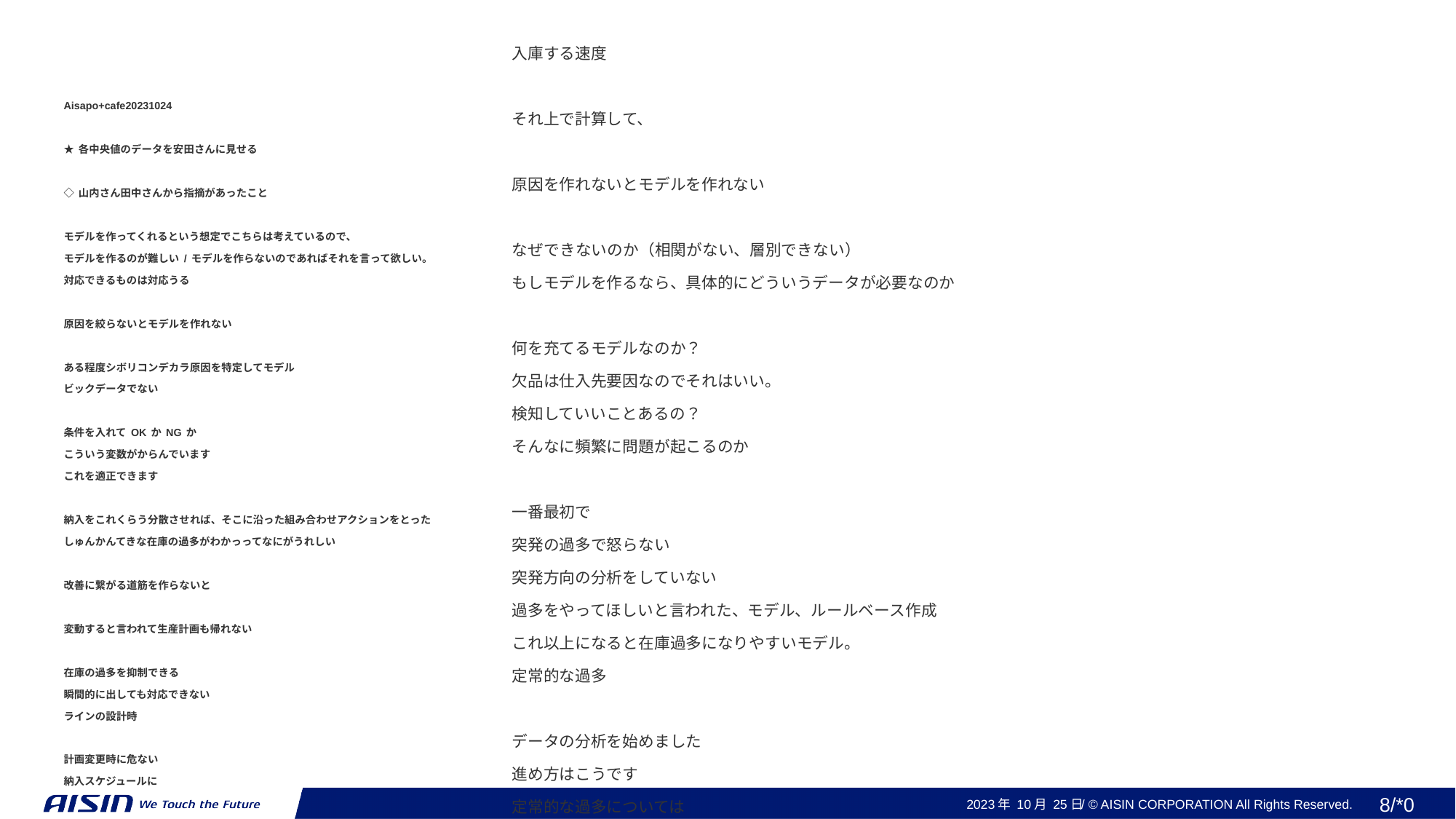

納入時間、生産数が分かれば、どこにどれくらい集中できるか
理想曲線
どれくらい集中すると在庫過多になるか

昼に集中するから、交代時間にい繋がるから。

入庫する速度

それ上で計算して、

原因を作れないとモデルを作れない

なぜできないのか（相関がない、層別できない）
もしモデルを作るなら、具体的にどういうデータが必要なのか

何を充てるモデルなのか？
欠品は仕入先要因なのでそれはいい。
検知していいことあるの？
そんなに頻繁に問題が起こるのか

一番最初で
突発の過多で怒らない
突発方向の分析をしていない
過多をやってほしいと言われた、モデル、ルールベース作成
これ以上になると在庫過多になりやすいモデル。
定常的な過多

データの分析を始めました
進め方はこうです
定常的な過多については
中央値が0になる活動にしたいです
今の進め方は問題が多い検収入庫を見ています
ゴール設定を明確にしたいです。

開発、外も含めて分析したいです
何を
アウトプットが笹岡の成長

異常を検知したい

分析の結果をまず出して欲しい
仮説通りのか、事実ベースで伝えて欲しい
ここまでが限界ですを教えてほしい。
苦労していることが分からない。。決め打ちしてるように聞こえるからどこで悩んでいるか確認してほしい

トラックの実績を取れている

VARIN

Aisapo+cafe20231024

★各中央値のデータを安田さんに見せる

◇山内さん田中さんから指摘があったこと

モデルを作ってくれるという想定でこちらは考えているので、
モデルを作るのが難しい/モデルを作らないのであればそれを言って欲しい。
対応できるものは対応うる

原因を絞らないとモデルを作れない

ある程度シボリコンデカラ原因を特定してモデル
ビックデータでない

条件を入れてOKかNGか
こういう変数がからんでいます
これを適正できます

納入をこれくらう分散させれば、そこに沿った組み合わせアクションをとった
しゅんかんてきな在庫の過多がわかっってなにがうれしい

改善に繋がる道筋を作らないと

変動すると言われて生産計画も帰れない

在庫の過多を抑制できる
瞬間的に出しても対応できない
ラインの設計時

計画変更時に危ない
納入スケジュールに

生産変動して、どれくらい昼に周遊tっ輸するかリスク原因「

2023年 10月 25日